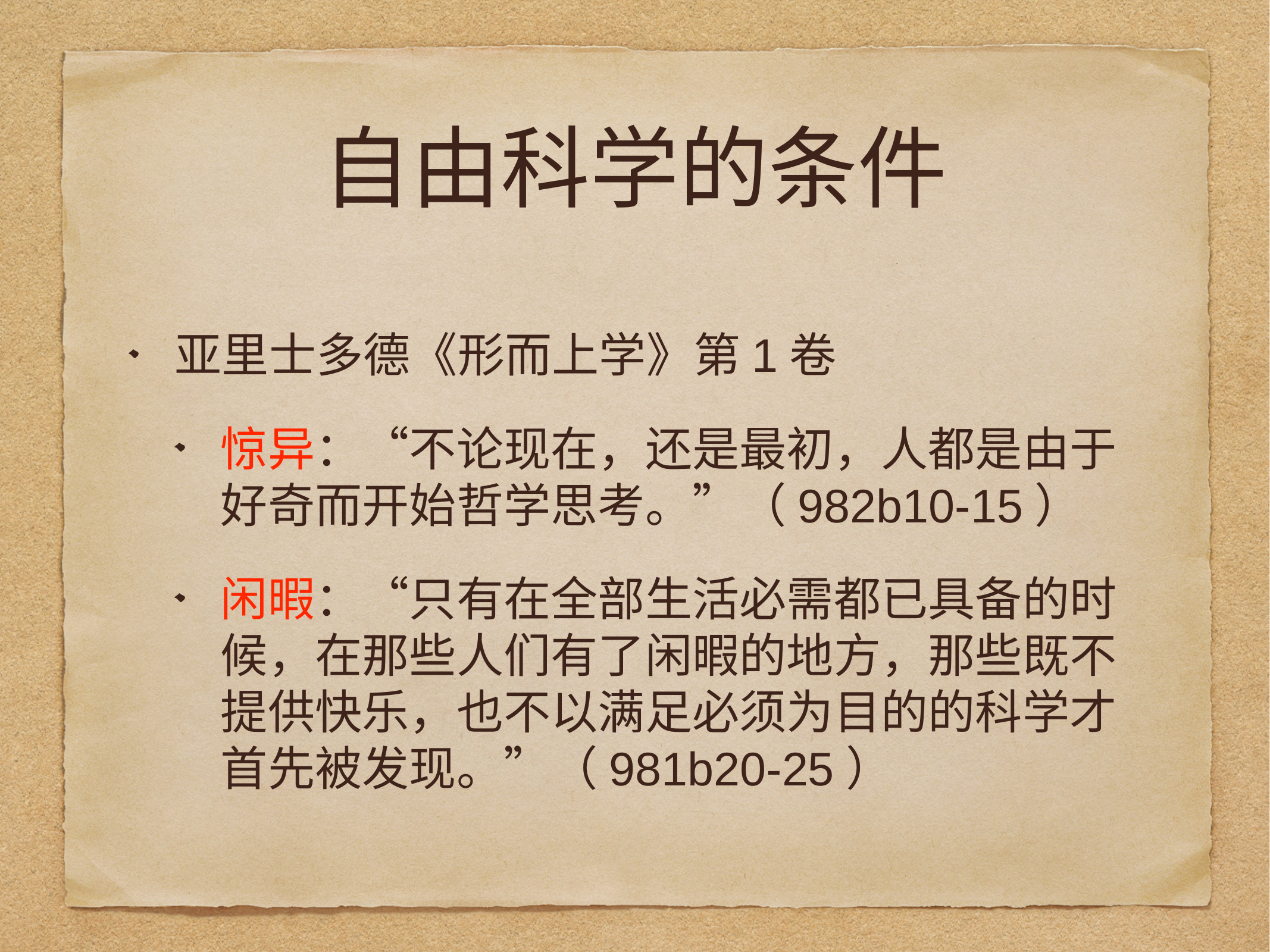

# 自由科学的条件
亚里士多德《形而上学》第1卷
惊异：“不论现在，还是最初，人都是由于好奇而开始哲学思考。”（982b10-15）
闲暇：“只有在全部生活必需都已具备的时候，在那些人们有了闲暇的地方，那些既不提供快乐，也不以满足必须为目的的科学才首先被发现。”（981b20-25）